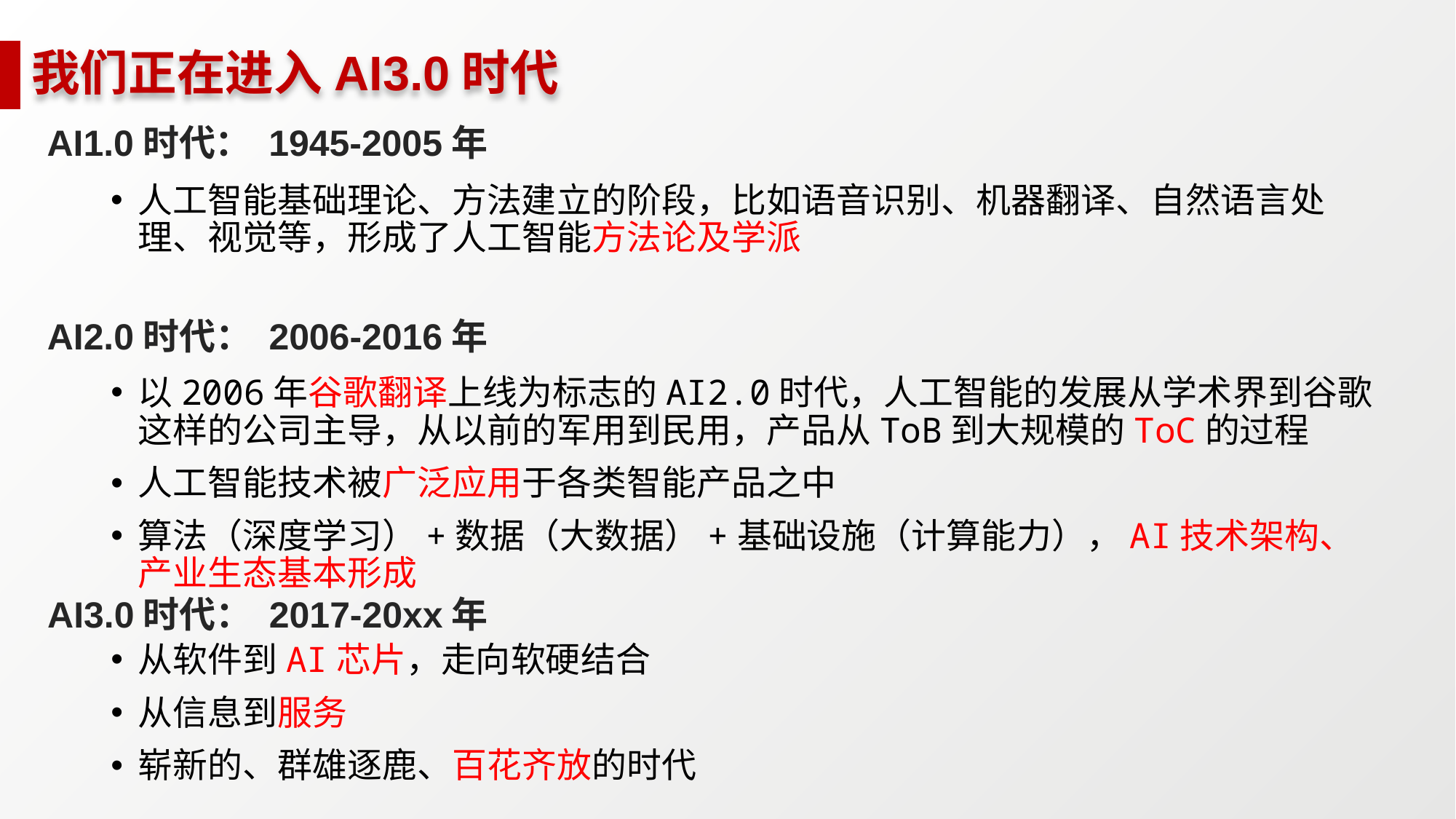

# 我们正在进入AI3.0时代
AI1.0时代： 1945-2005年
人工智能基础理论、方法建立的阶段，比如语音识别、机器翻译、自然语言处理、视觉等，形成了人工智能方法论及学派
AI2.0时代： 2006-2016年
以2006年谷歌翻译上线为标志的AI2.0时代，人工智能的发展从学术界到谷歌这样的公司主导，从以前的军用到民用，产品从ToB到大规模的ToC的过程
人工智能技术被广泛应用于各类智能产品之中
算法（深度学习）+数据（大数据）+基础设施（计算能力），AI技术架构、产业生态基本形成
AI3.0时代： 2017-20xx年
从软件到AI芯片，走向软硬结合
从信息到服务
崭新的、群雄逐鹿、百花齐放的时代